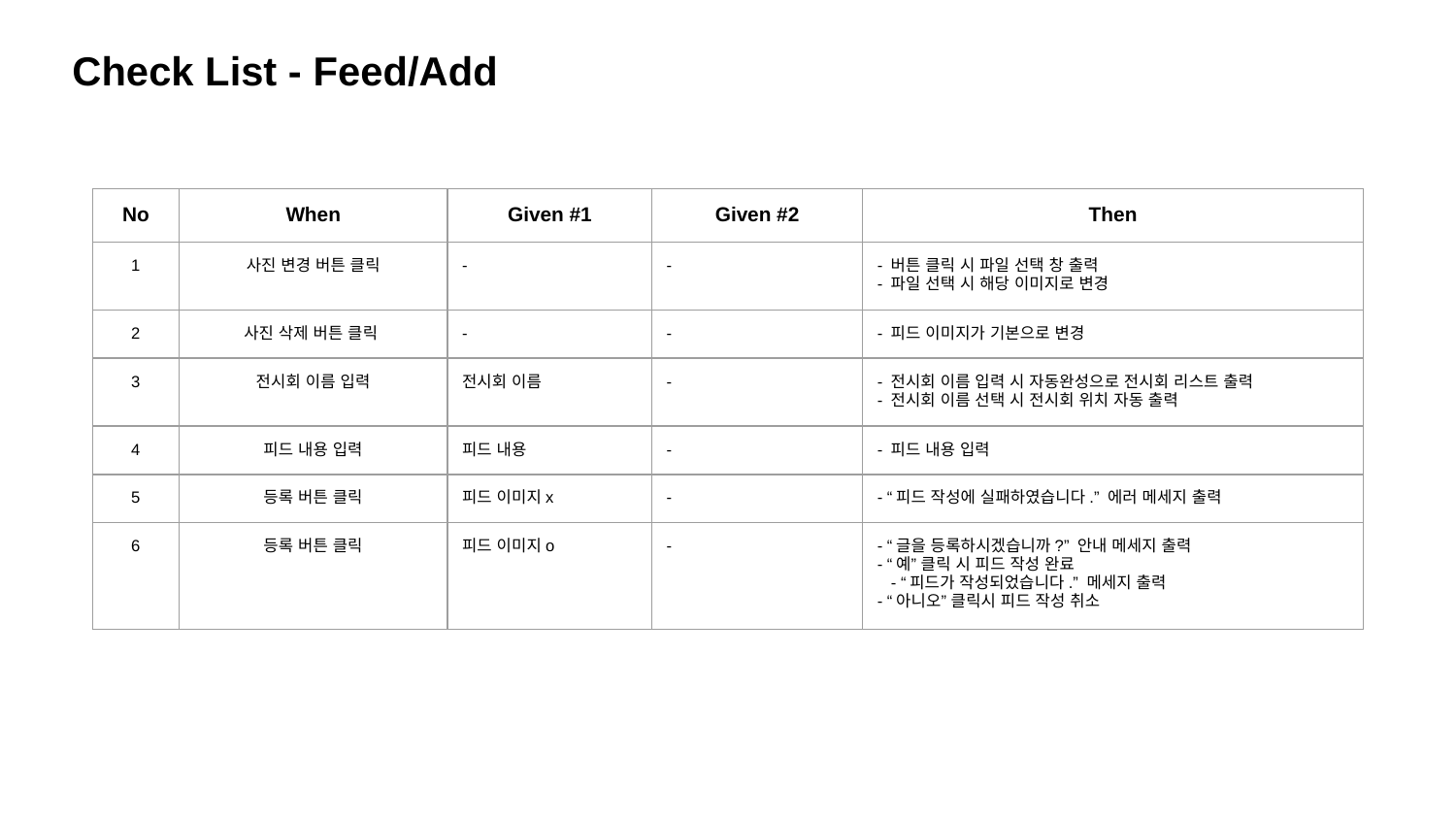

Check List - Feed/Add
| No | When | Given #1 | Given #2 | Then |
| --- | --- | --- | --- | --- |
| 1 | 사진 변경 버튼 클릭 | - | - | - 버튼 클릭 시 파일 선택 창 출력 - 파일 선택 시 해당 이미지로 변경 |
| 2 | 사진 삭제 버튼 클릭 | - | - | - 피드 이미지가 기본으로 변경 |
| 3 | 전시회 이름 입력 | 전시회 이름 | - | - 전시회 이름 입력 시 자동완성으로 전시회 리스트 출력 - 전시회 이름 선택 시 전시회 위치 자동 출력 |
| 4 | 피드 내용 입력 | 피드 내용 | - | - 피드 내용 입력 |
| 5 | 등록 버튼 클릭 | 피드 이미지x | - | - “피드 작성에 실패하였습니다.” 에러 메세지 출력 |
| 6 | 등록 버튼 클릭 | 피드 이미지o | - | - “글을 등록하시겠습니까?” 안내 메세지 출력 - “예” 클릭 시 피드 작성 완료 - “피드가 작성되었습니다.” 메세지 출력 - “아니오” 클릭시 피드 작성 취소 |